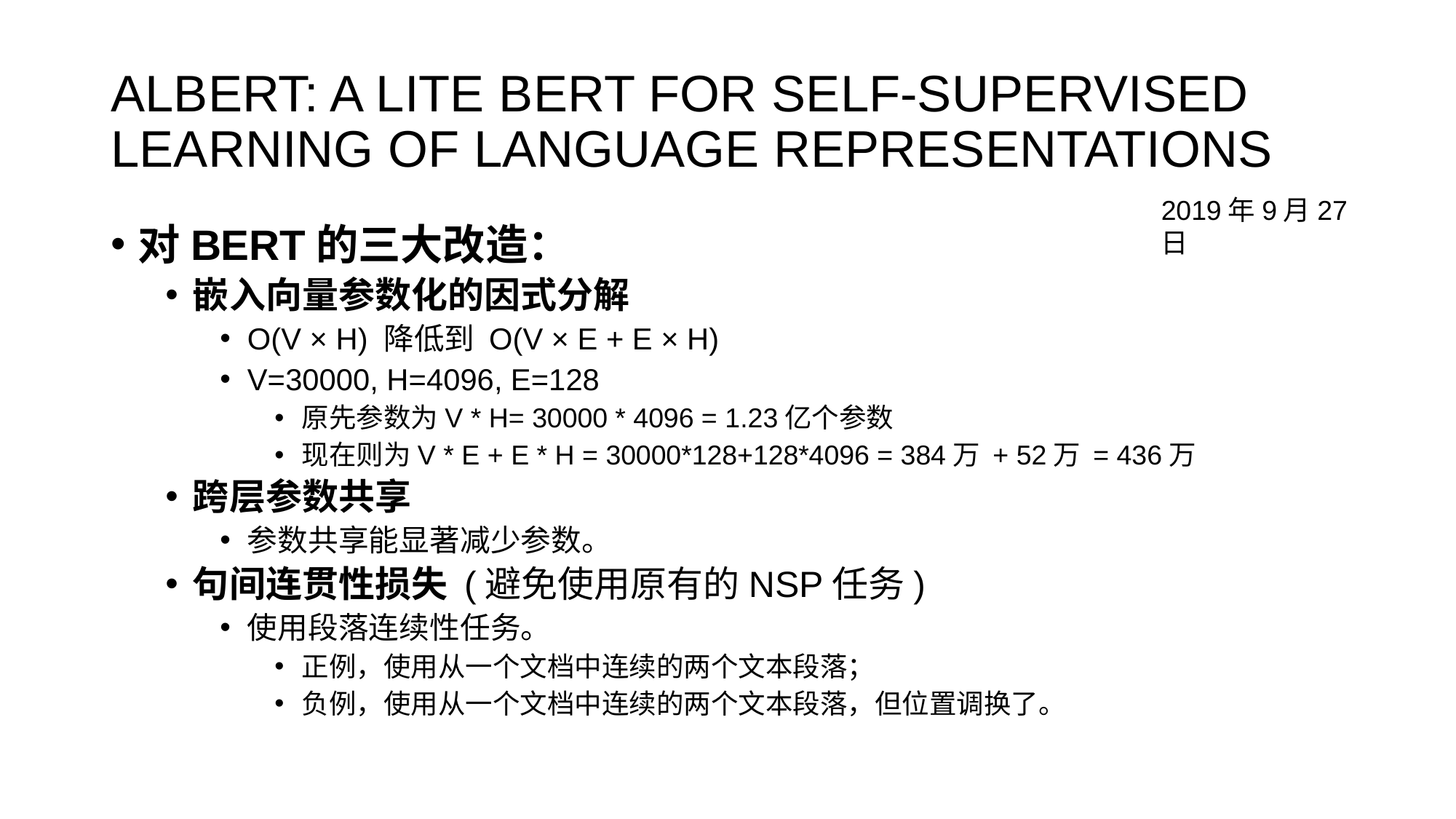

# ALBERT: A LITE BERT FOR SELF-SUPERVISED LEARNING OF LANGUAGE REPRESENTATIONS
2019年9月27日
对BERT的三大改造：
嵌入向量参数化的因式分解
O(V × H) 降低到 O(V × E + E × H)
V=30000, H=4096, E=128
原先参数为V * H= 30000 * 4096 = 1.23亿个参数
现在则为V * E + E * H = 30000*128+128*4096 = 384万 + 52万 = 436万
跨层参数共享
参数共享能显著减少参数。
句间连贯性损失 (避免使用原有的NSP任务)
使用段落连续性任务。
正例，使用从一个文档中连续的两个文本段落；
负例，使用从一个文档中连续的两个文本段落，但位置调换了。